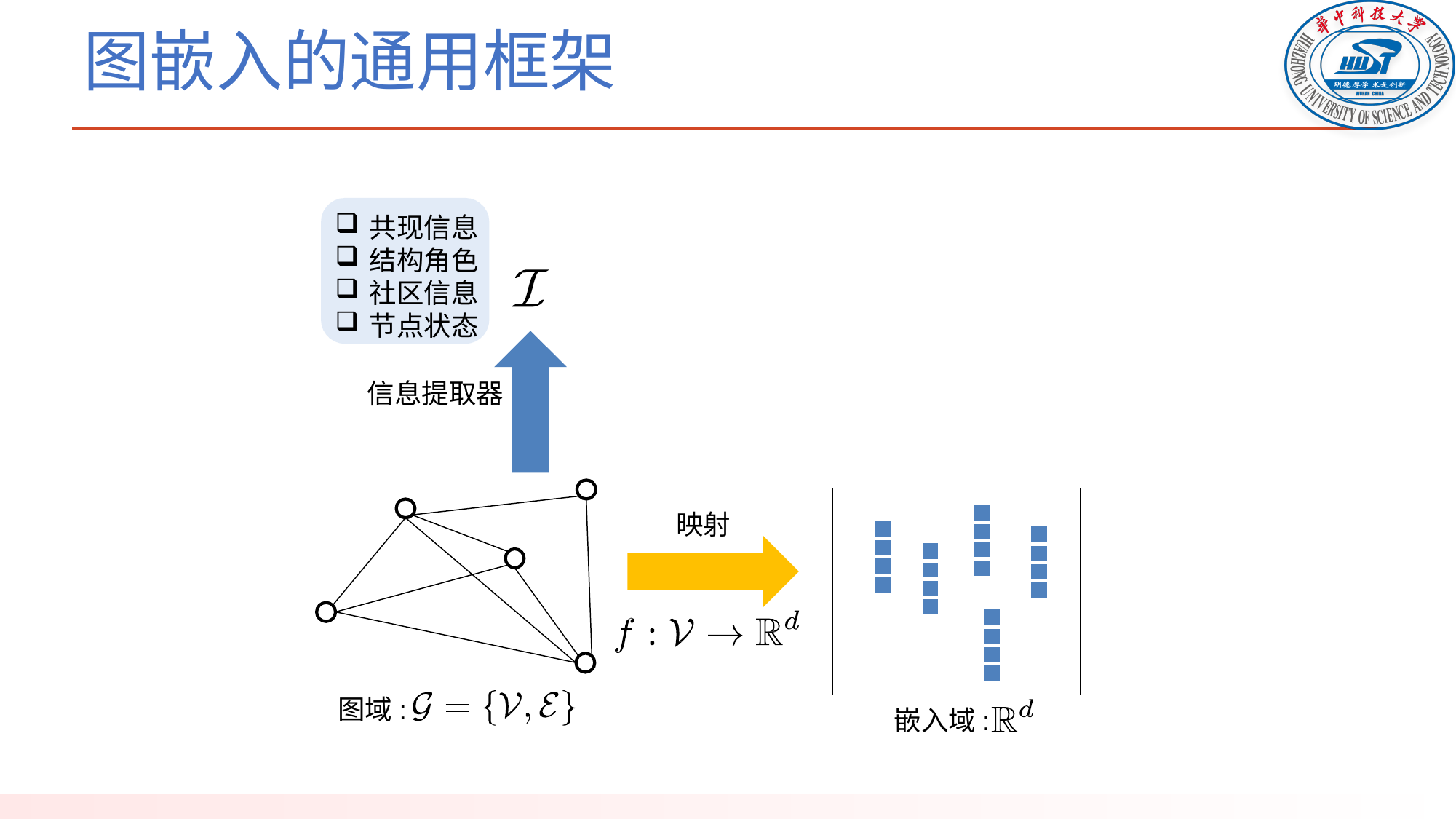

# 图嵌入的通用框架

共现信息
结构角色
社区信息
节点状态

信息提取器

映射

图域:

嵌入域: